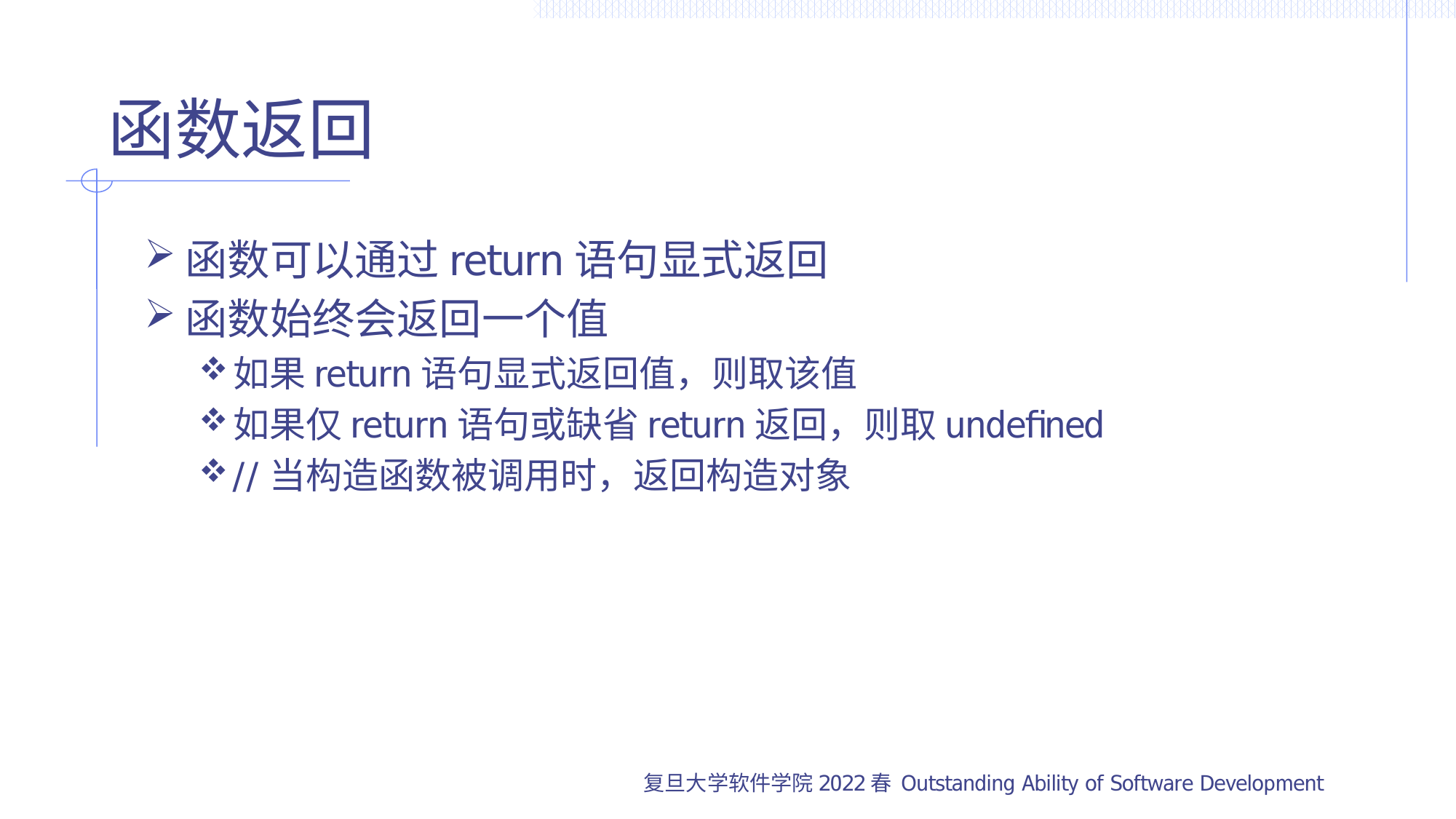

# 函数返回
函数可以通过return语句显式返回
函数始终会返回一个值
如果return语句显式返回值，则取该值
如果仅return语句或缺省return返回，则取undefined
//当构造函数被调用时，返回构造对象